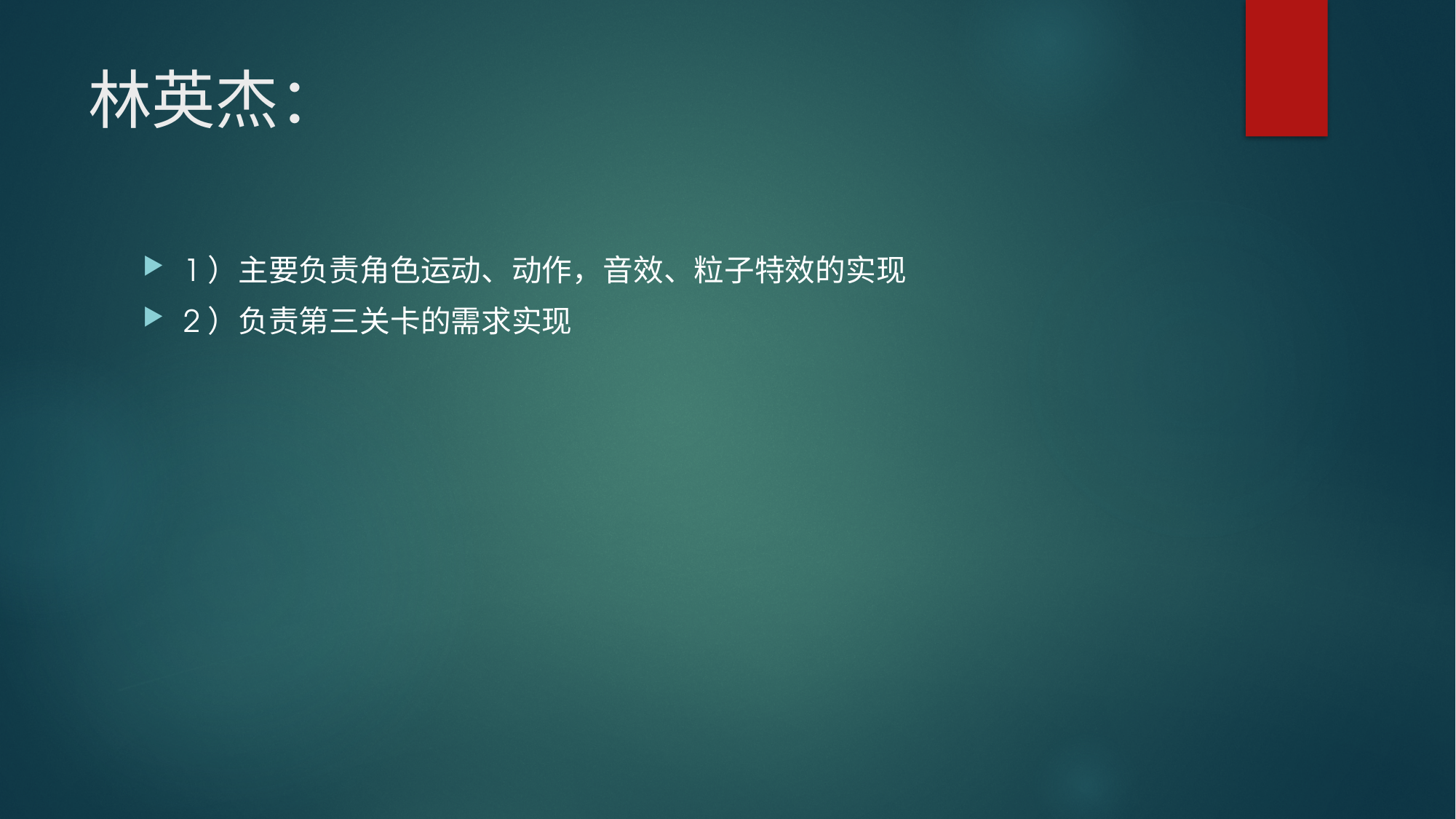

# 林英杰：
1）主要负责角色运动、动作，音效、粒子特效的实现
2）负责第三关卡的需求实现